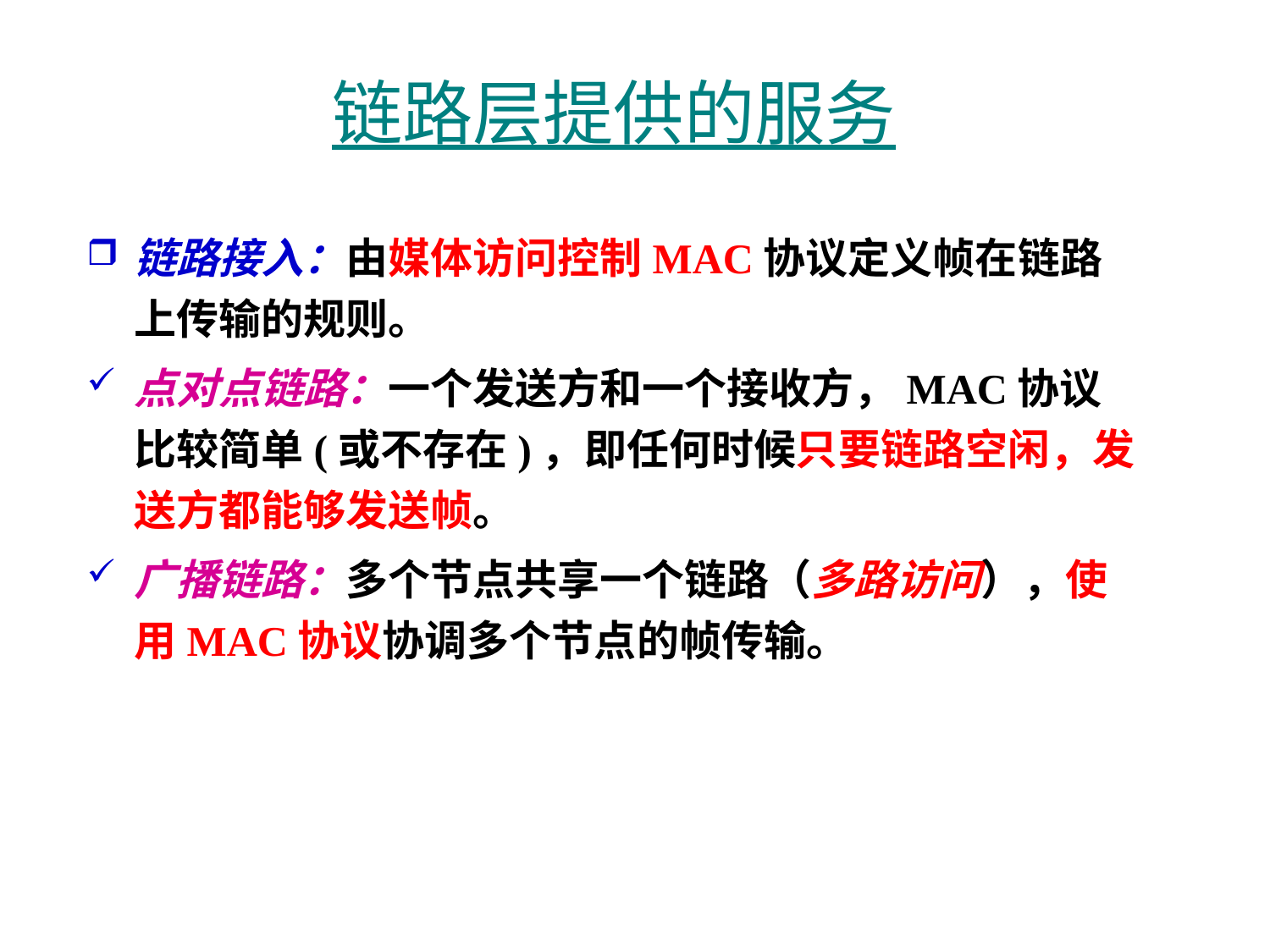

# 链路层提供的服务
链路接入：由媒体访问控制MAC协议定义帧在链路上传输的规则。
点对点链路：一个发送方和一个接收方，MAC协议比较简单(或不存在)，即任何时候只要链路空闲，发送方都能够发送帧。
广播链路：多个节点共享一个链路（多路访问），使用MAC协议协调多个节点的帧传输。
10